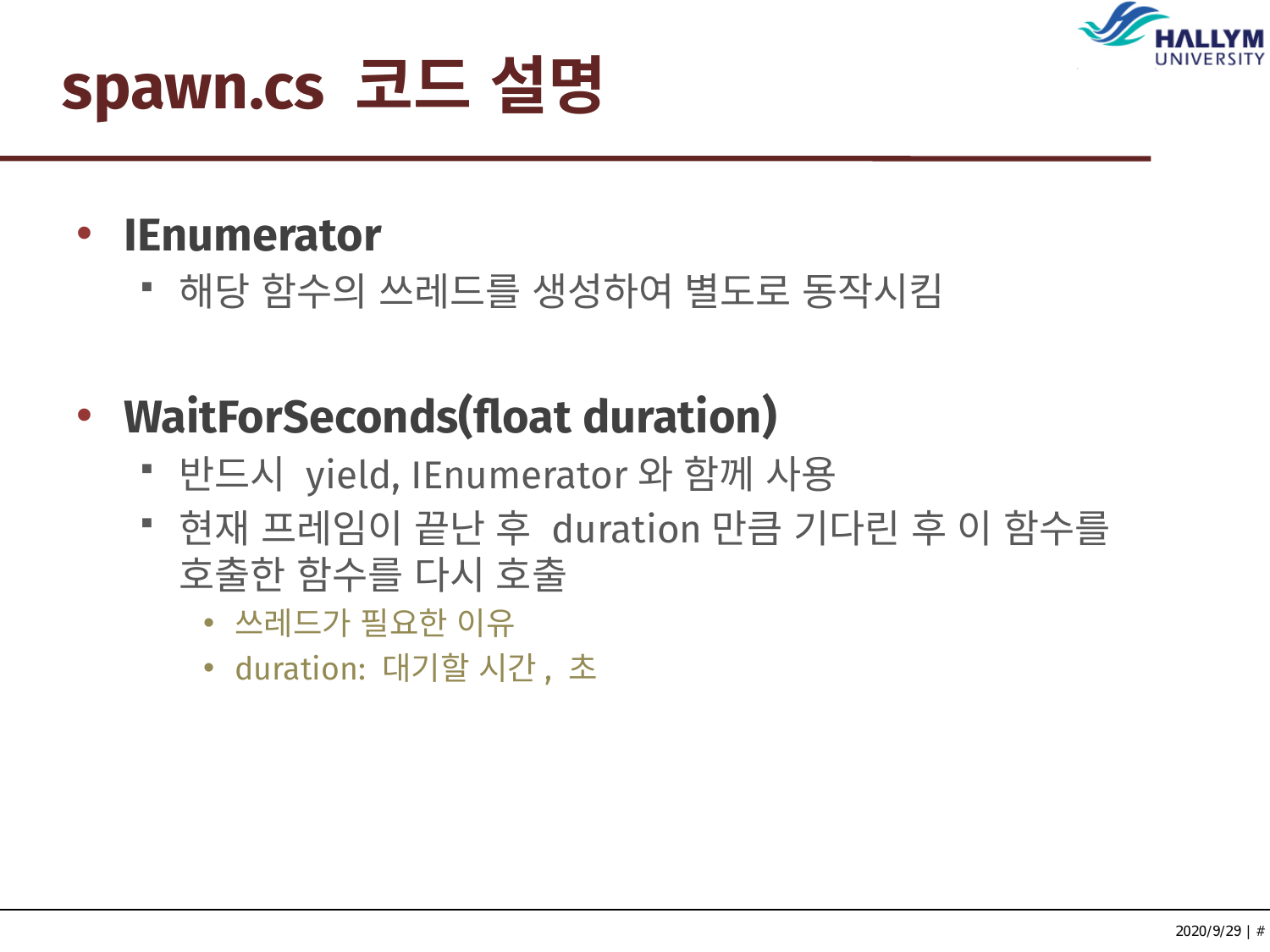

# spawn.cs 코드 설명
IEnumerator
해당 함수의 쓰레드를 생성하여 별도로 동작시킴

WaitForSeconds(float duration)
반드시 yield, IEnumerator와 함께 사용
현재 프레임이 끝난 후 duration만큼 기다린 후 이 함수를 호출한 함수를 다시 호출
쓰레드가 필요한 이유
duration: 대기할 시간, 초